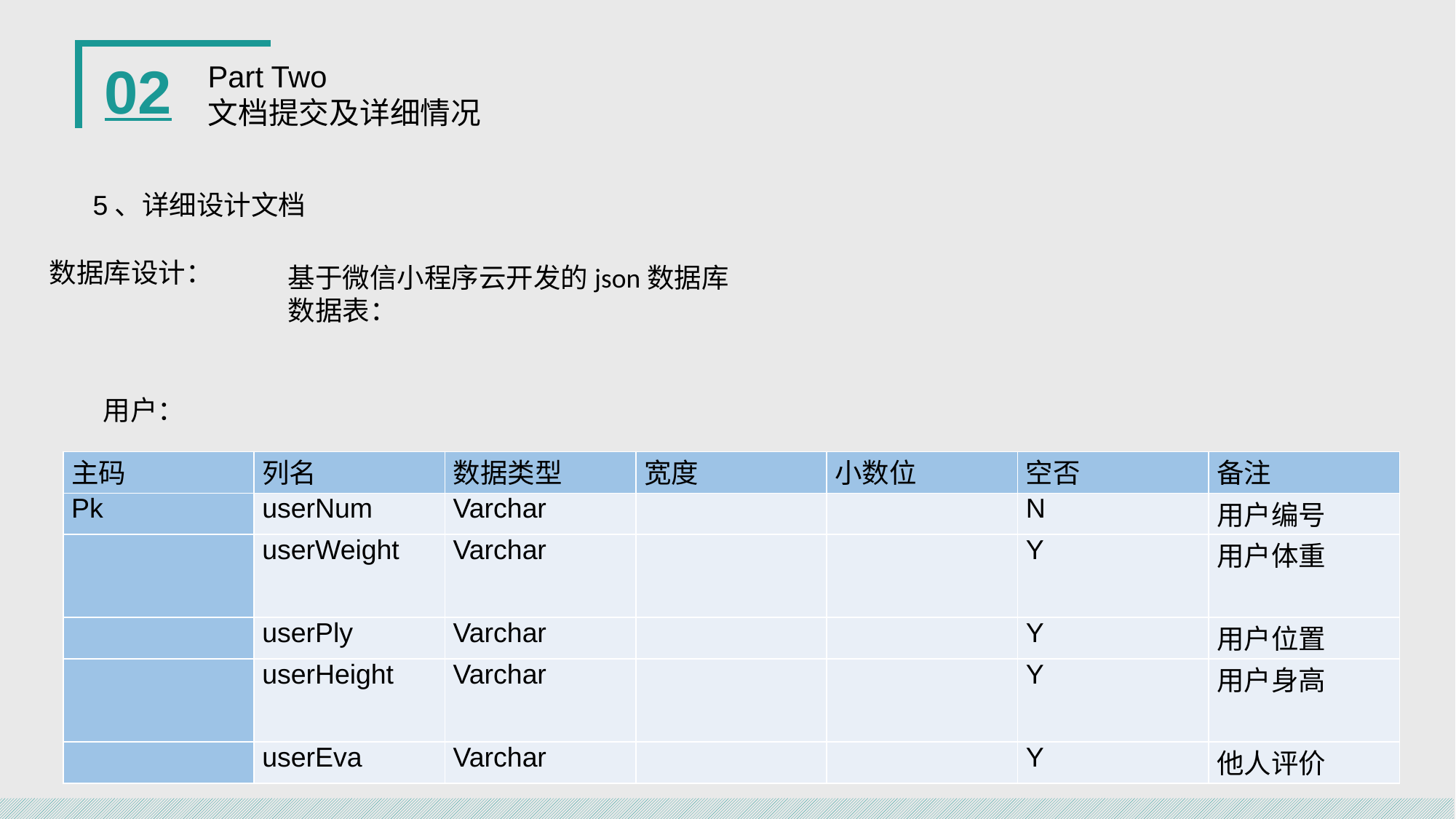

02
Part Two
文档提交及详细情况

5、详细设计文档
数据库设计：
基于微信小程序云开发的json数据库
数据表：
用户：
| 主码 | 列名 | 数据类型 | 宽度 | 小数位 | 空否 | 备注 |
| --- | --- | --- | --- | --- | --- | --- |
| Pk | userNum | Varchar |  |  | N | 用户编号 |
|  | userWeight | Varchar |  |  | Y | 用户体重 |
|  | userPly | Varchar |  |  | Y | 用户位置 |
|  | userHeight | Varchar |  |  | Y | 用户身高 |
|  | userEva | Varchar |  |  | Y | 他人评价 |